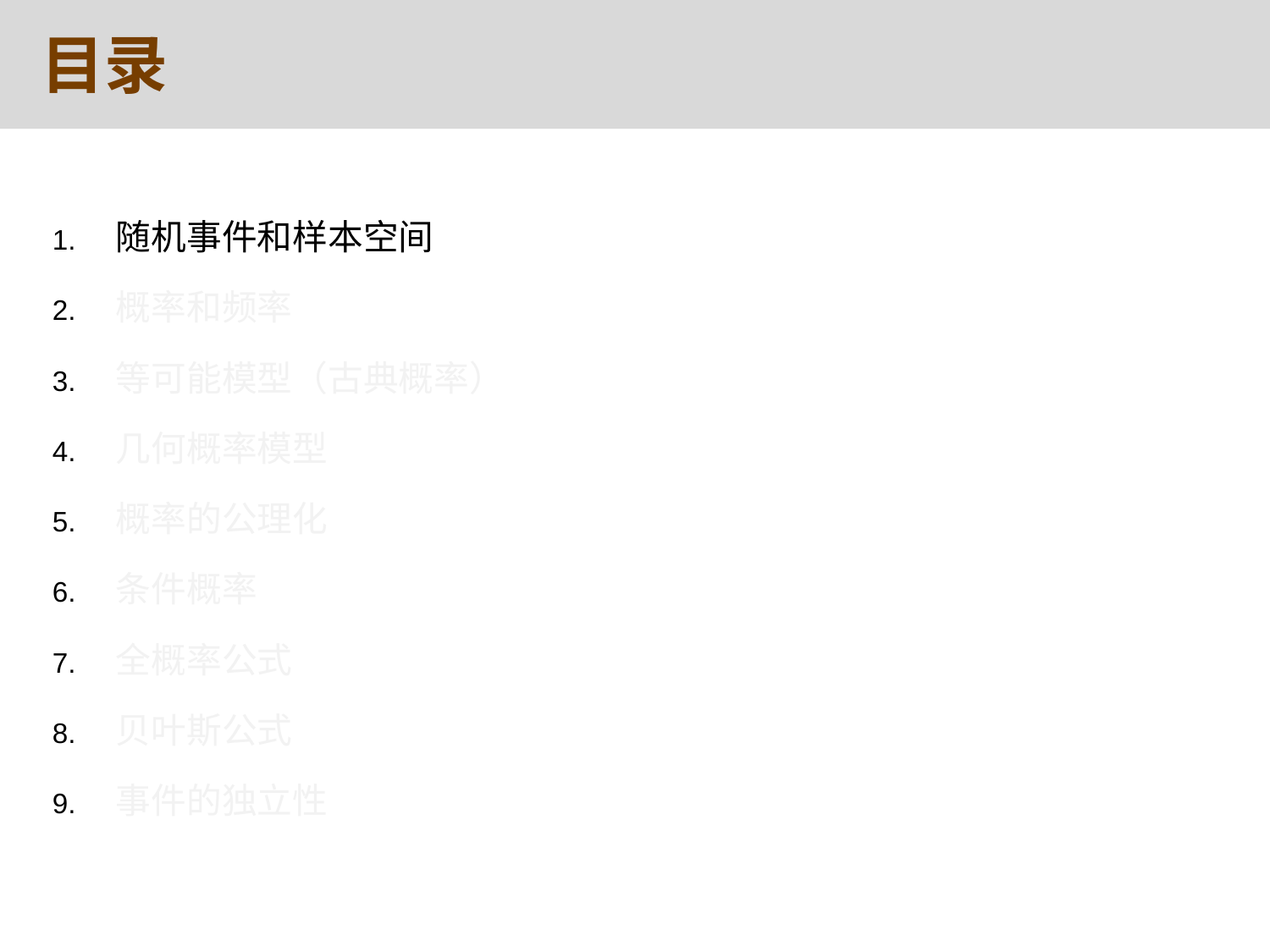

目录
随机事件和样本空间
概率和频率
等可能模型（古典概率）
几何概率模型
概率的公理化
条件概率
全概率公式
贝叶斯公式
事件的独立性